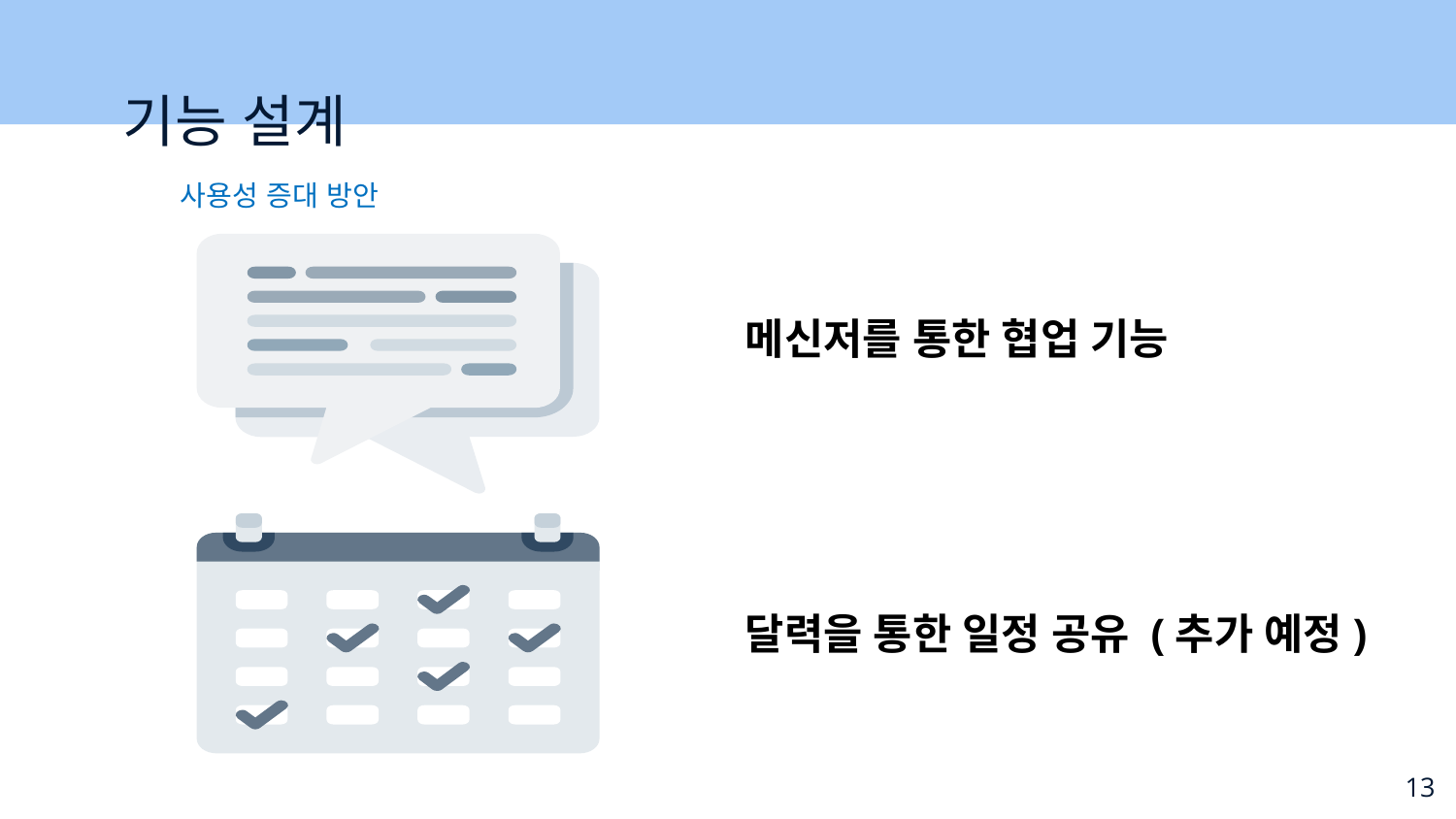

기능 설계
사용성 증대 방안

메신저를 통한 협업 기능

달력을 통한 일정 공유 (추가 예정)
13